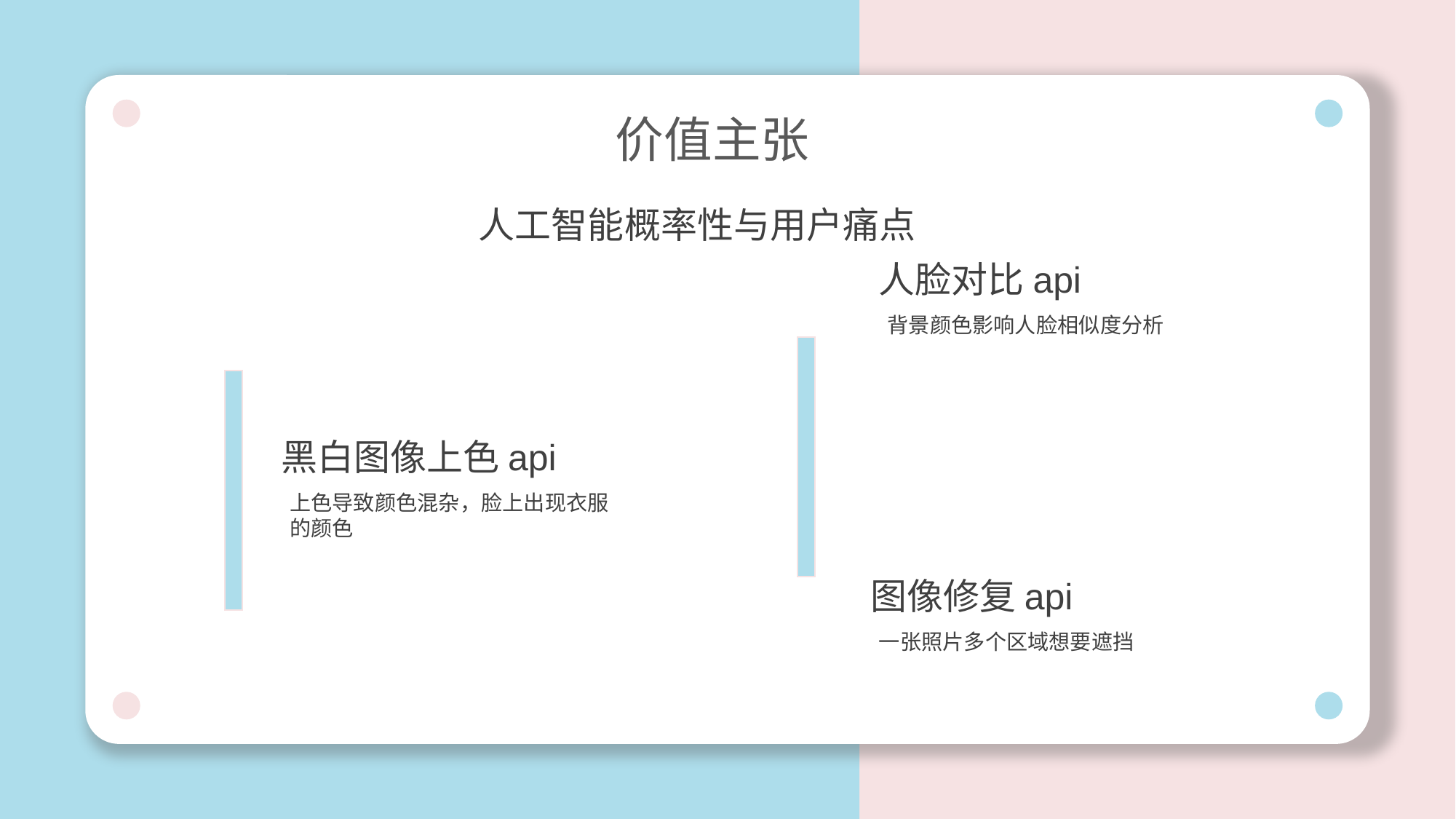

价值主张
人工智能概率性与用户痛点
人脸对比api
背景颜色影响人脸相似度分析

黑白图像上色api
上色导致颜色混杂，脸上出现衣服的颜色
图像修复api
一张照片多个区域想要遮挡